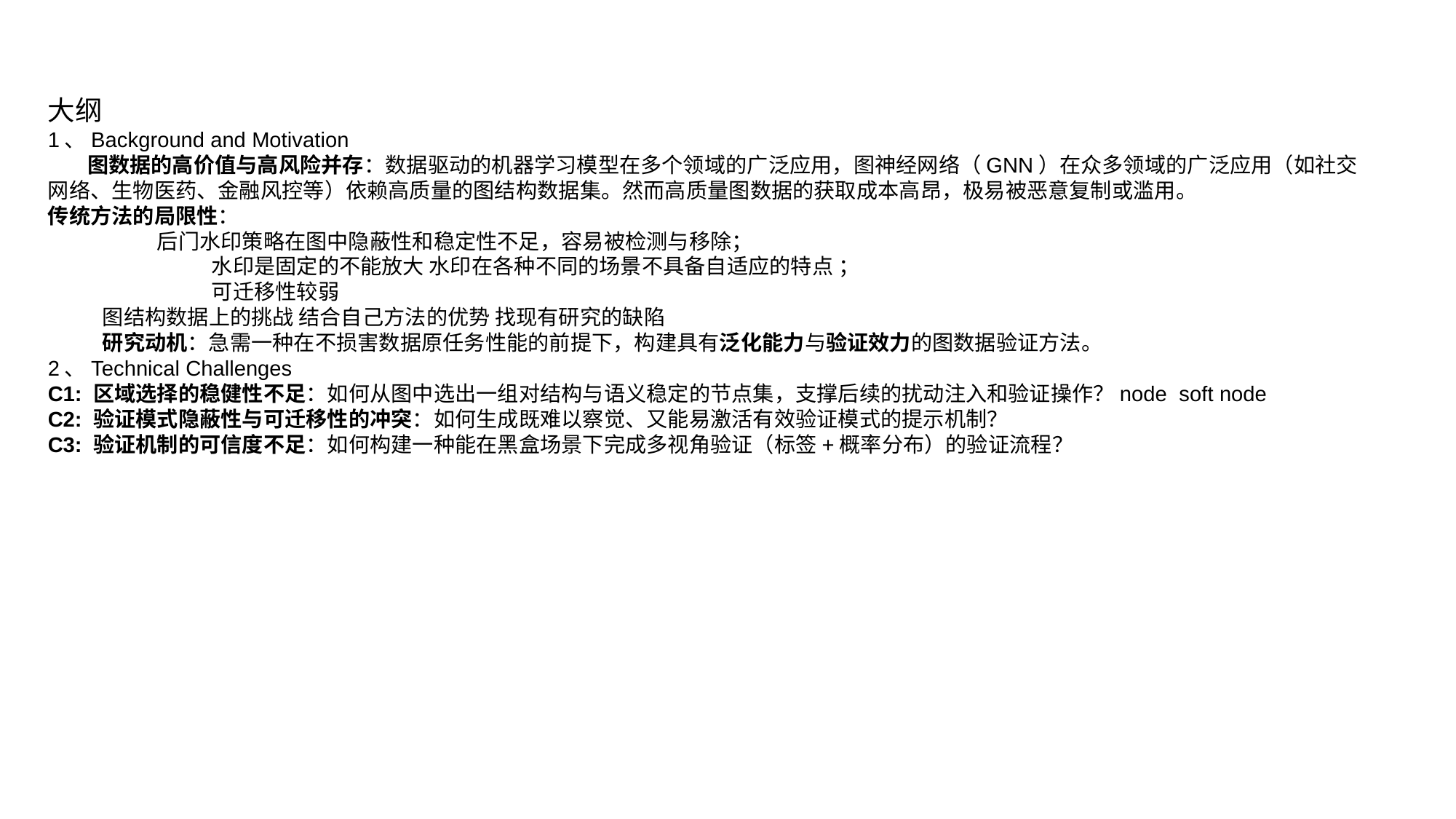

大纲
1、Background and Motivation
       图数据的高价值与高风险并存：数据驱动的机器学习模型在多个领域的广泛应用，图神经网络（GNN）在众多领域的广泛应用（如社交网络、生物医药、金融风控等）依赖高质量的图结构数据集。然而高质量图数据的获取成本高昂，极易被恶意复制或滥用。
传统方法的局限性：
	后门水印策略在图中隐蔽性和稳定性不足，容易被检测与移除；
	水印是固定的不能放大 水印在各种不同的场景不具备自适应的特点 ；
	可迁移性较弱
图结构数据上的挑战 结合自己方法的优势 找现有研究的缺陷
研究动机：急需一种在不损害数据原任务性能的前提下，构建具有泛化能力与验证效力的图数据验证方法。
2、Technical Challenges
C1: 区域选择的稳健性不足：如何从图中选出一组对结构与语义稳定的节点集，支撑后续的扰动注入和验证操作？node  soft node
C2: 验证模式隐蔽性与可迁移性的冲突：如何生成既难以察觉、又能易激活有效验证模式的提示机制？
C3: 验证机制的可信度不足：如何构建一种能在黑盒场景下完成多视角验证（标签+概率分布）的验证流程？